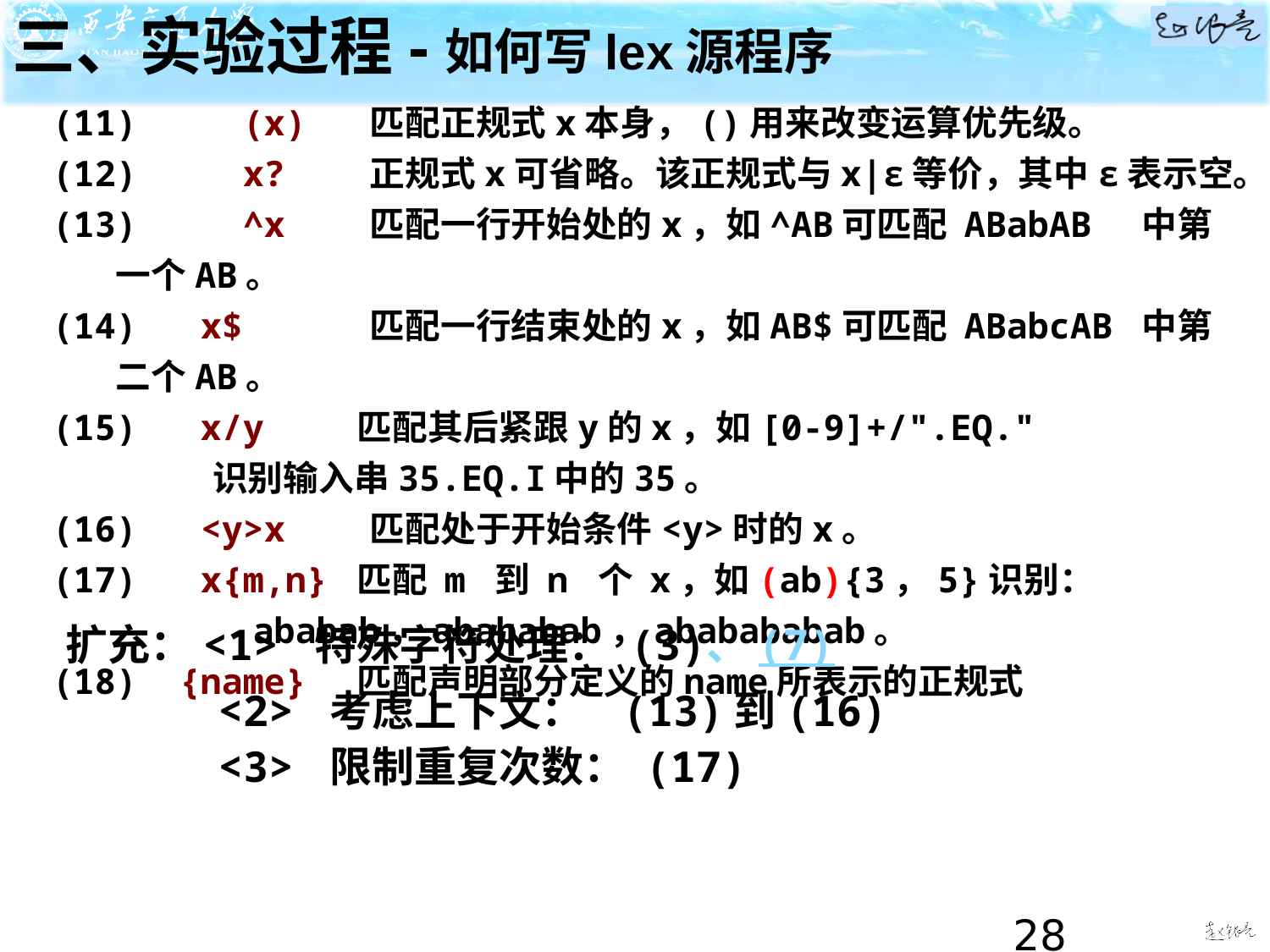

三、实验过程-如何写lex源程序
(11)	(x)	匹配正规式x本身，()用来改变运算优先级。
(12)	x?	正规式x可省略。该正规式与x|ε等价，其中ε表示空。
(13)	^x	匹配一行开始处的x，如^AB可匹配 ABabAB  中第一个AB。
(14)   x$	匹配一行结束处的x，如AB$可匹配 ABabcAB 中第二个AB。
(15)   x/y    匹配其后紧跟y的x，如[0-9]+/".EQ."
           识别输入串35.EQ.I中的35。
(16)   <y>x	匹配处于开始条件<y>时的x。
(17)   x{m,n} 匹配 m 到 n 个 x，如(ab){3，5}识别：
                ababab，abababab，ababababab。
(18)  {name}  匹配声明部分定义的name所表示的正规式
扩充：<1> 特殊字符处理： (3)、 (7)
      <2> 考虑上下文：   (13)到(16)
      <3> 限制重复次数： (17)
28